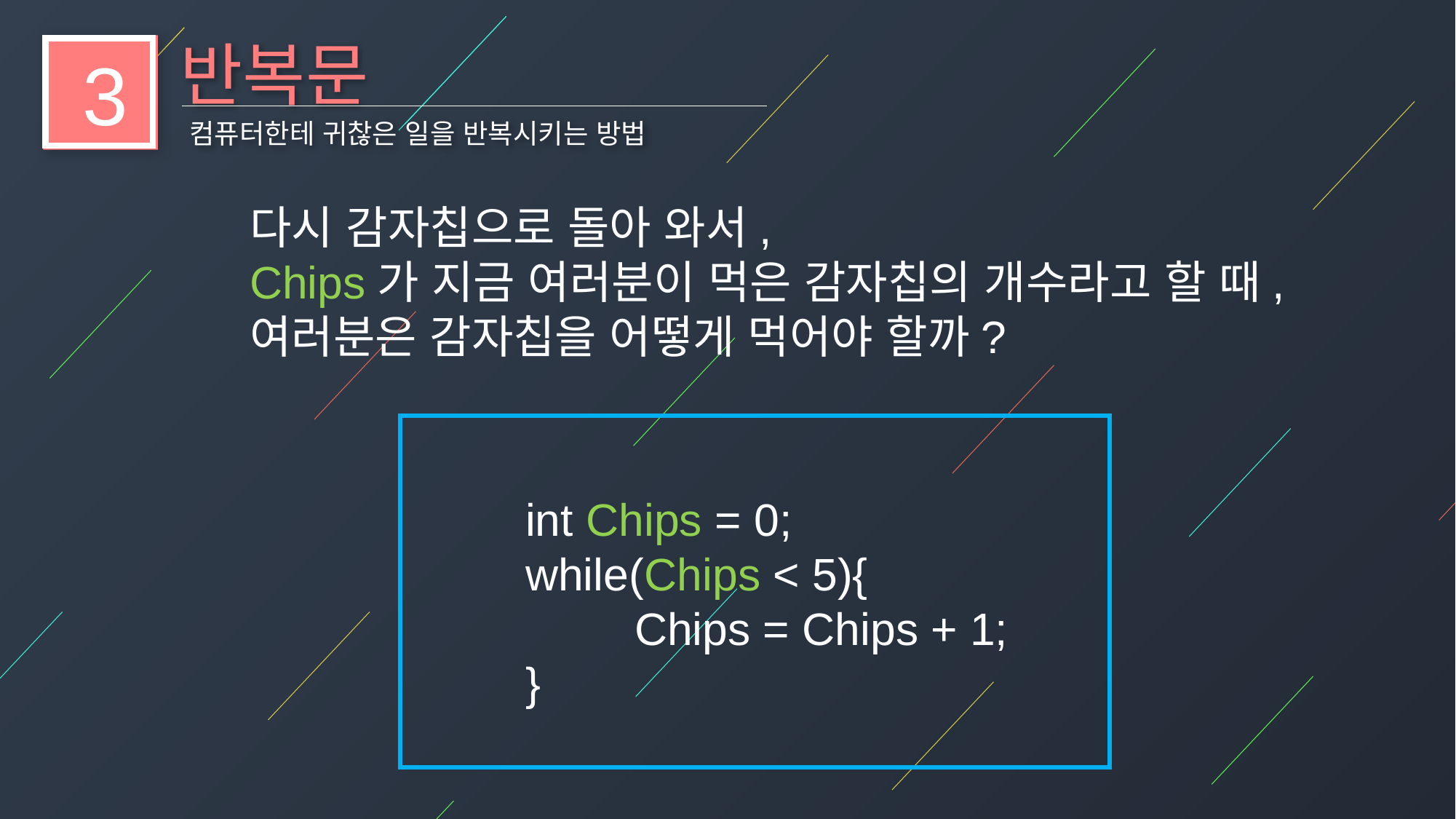

반복문

3
컴퓨터한테 귀찮은 일을 반복시키는 방법
다시 감자칩으로 돌아 와서,
Chips가 지금 여러분이 먹은 감자칩의 개수라고 할 때,
여러분은 감자칩을 어떻게 먹어야 할까?

int Chips = 0;
while(Chips < 5){
	Chips = Chips + 1;
}